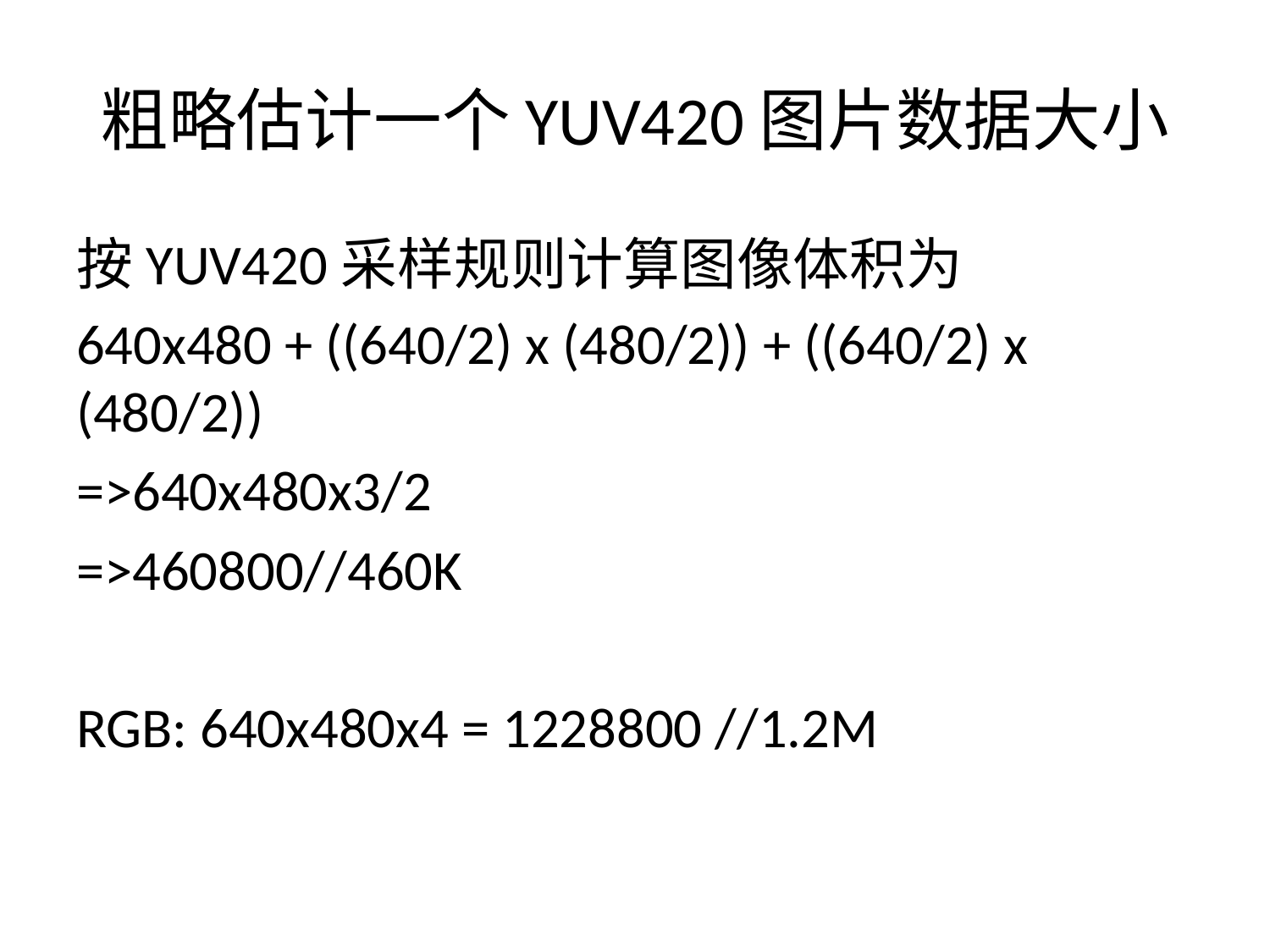

# 粗略估计一个YUV420图片数据大小
按YUV420采样规则计算图像体积为
640x480 + ((640/2) x (480/2)) + ((640/2) x (480/2))
=>640x480x3/2
=>460800//460K

RGB: 640x480x4 = 1228800 //1.2M